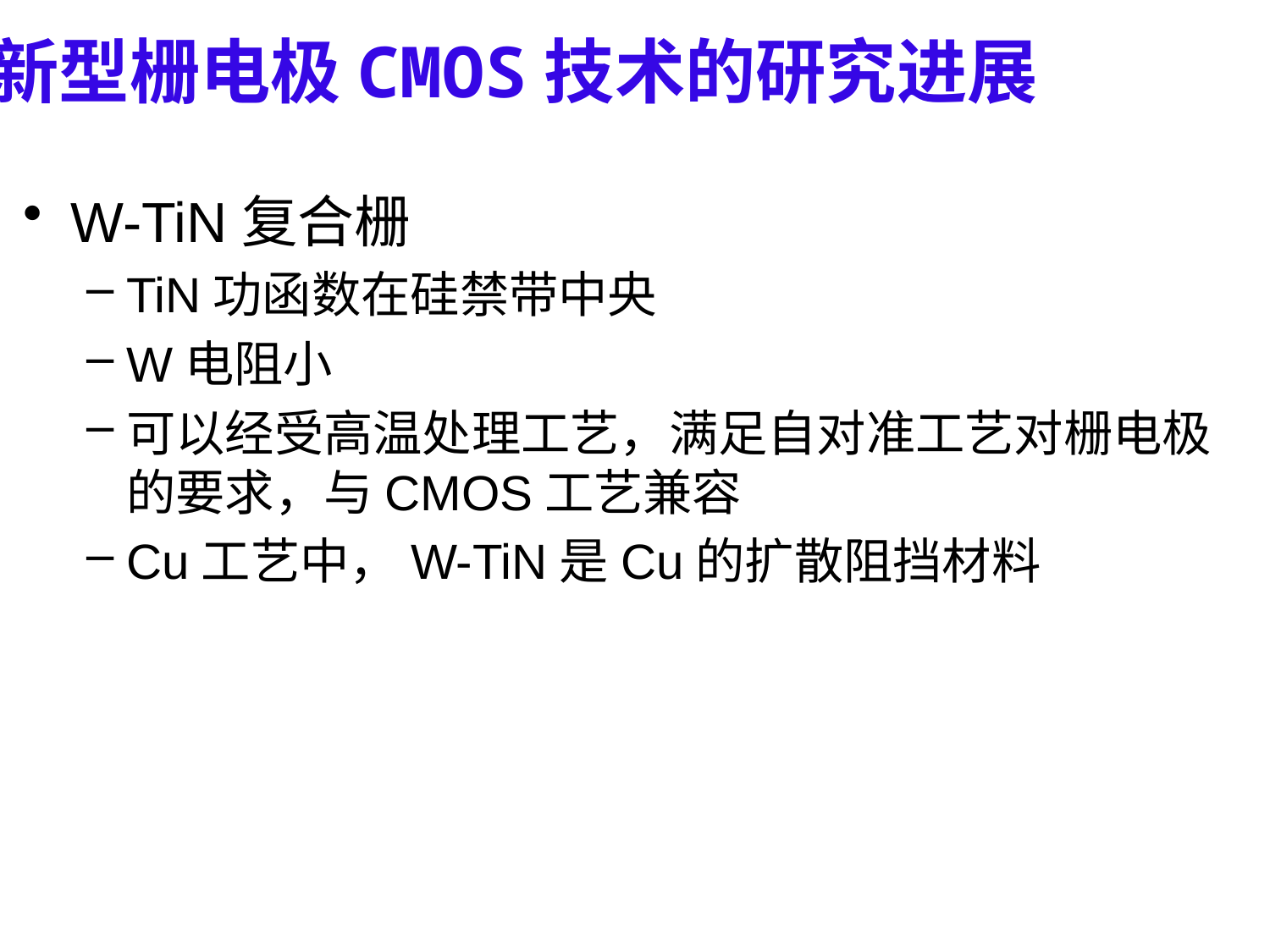

新型栅电极CMOS技术的研究进展
W-TiN复合栅
TiN功函数在硅禁带中央
W电阻小
可以经受高温处理工艺，满足自对准工艺对栅电极的要求，与CMOS工艺兼容
Cu工艺中，W-TiN是Cu的扩散阻挡材料
88